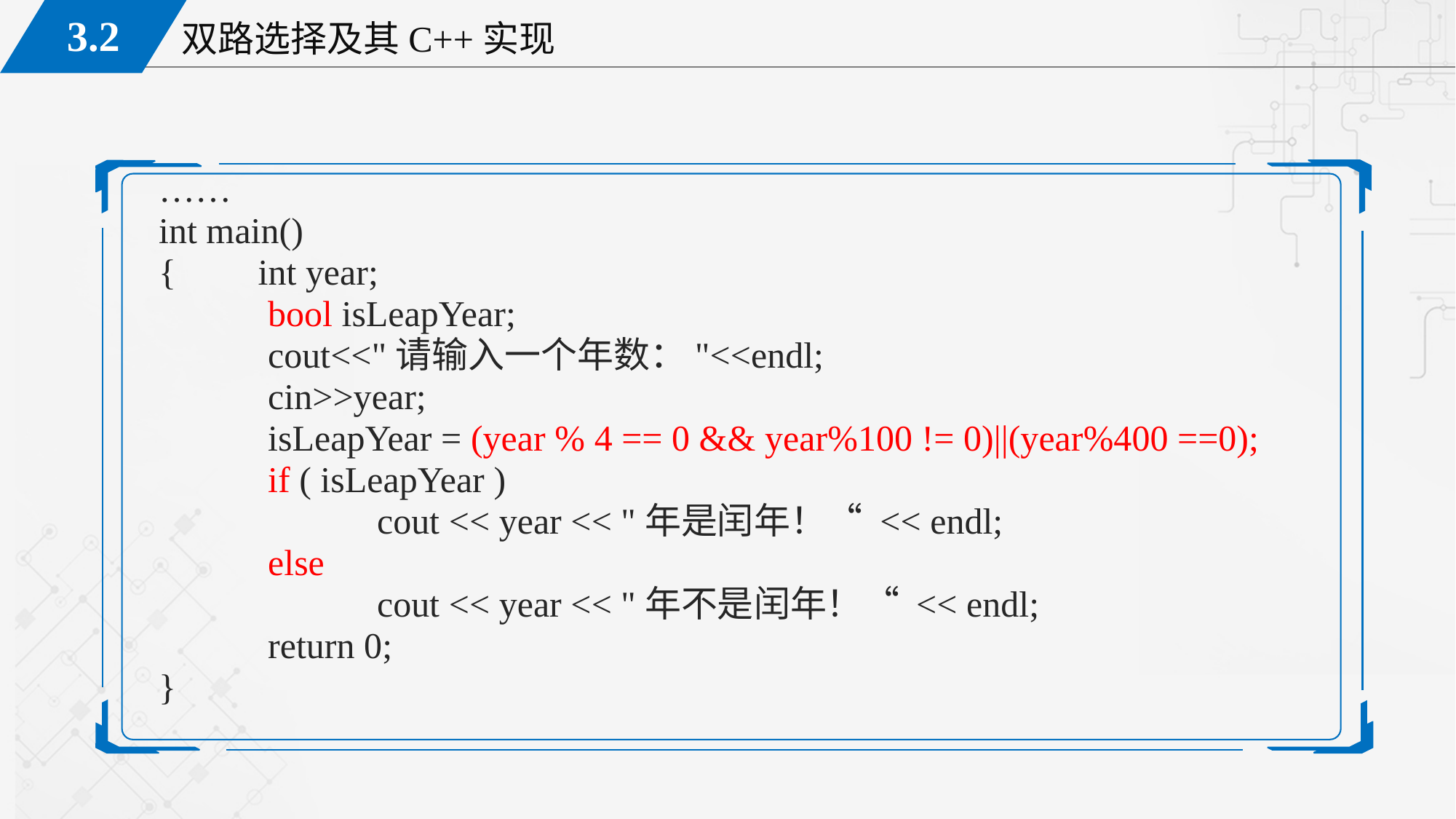

……
int main()
{         int year;
	bool isLeapYear;
	cout<<"请输入一个年数："<<endl;
	cin>>year;
	isLeapYear = (year % 4 == 0 && year%100 != 0)||(year%400 ==0);
	if ( isLeapYear )
		cout << year << "年是闰年！“ << endl;
	else
		cout << year << "年不是闰年！“ << endl;
	return 0;
}